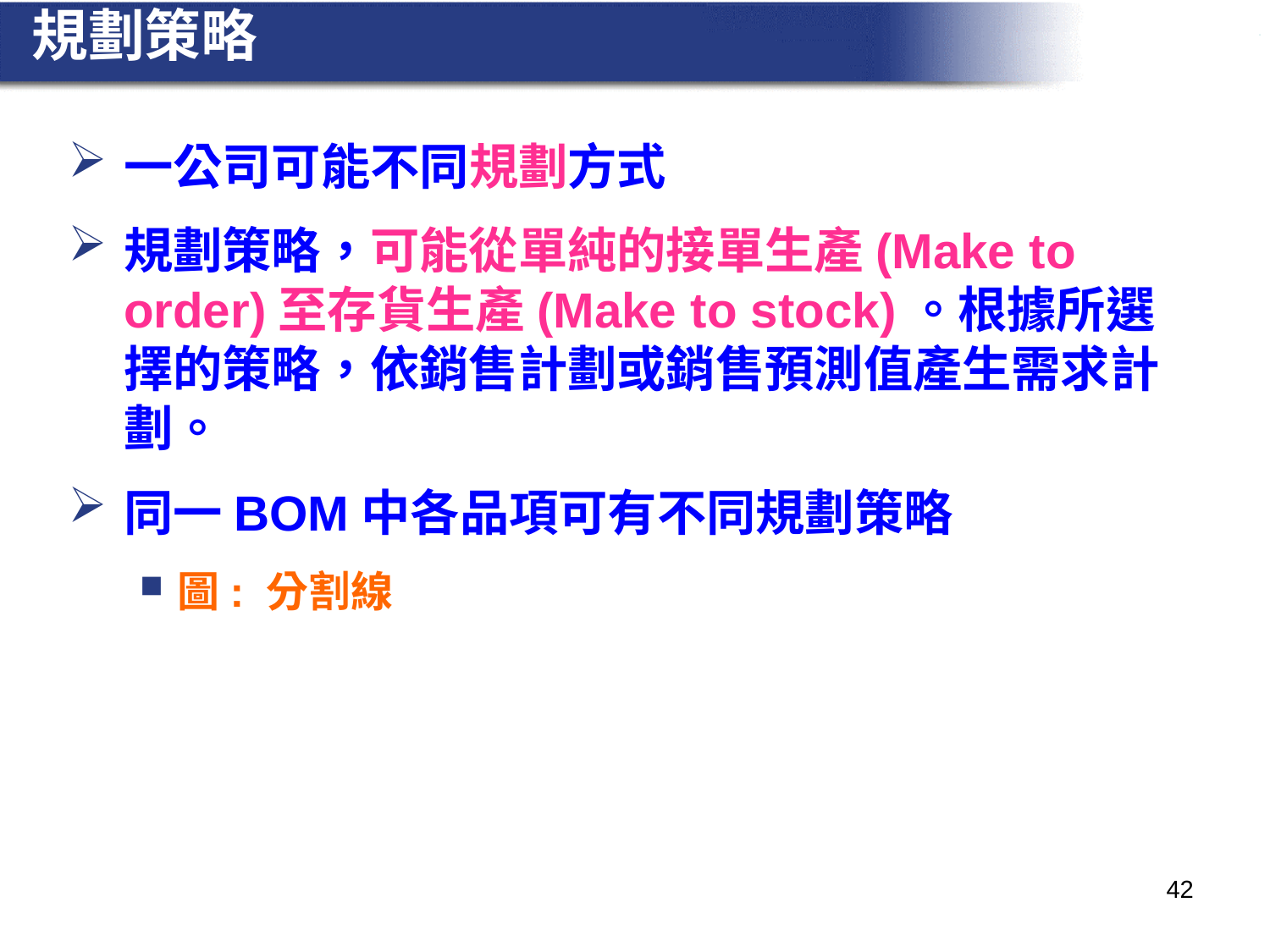

# 規劃策略
一公司可能不同規劃方式
規劃策略，可能從單純的接單生產(Make to order)至存貨生產(Make to stock)。根據所選擇的策略，依銷售計劃或銷售預測值產生需求計劃。
同一BOM中各品項可有不同規劃策略
圖: 分割線

42